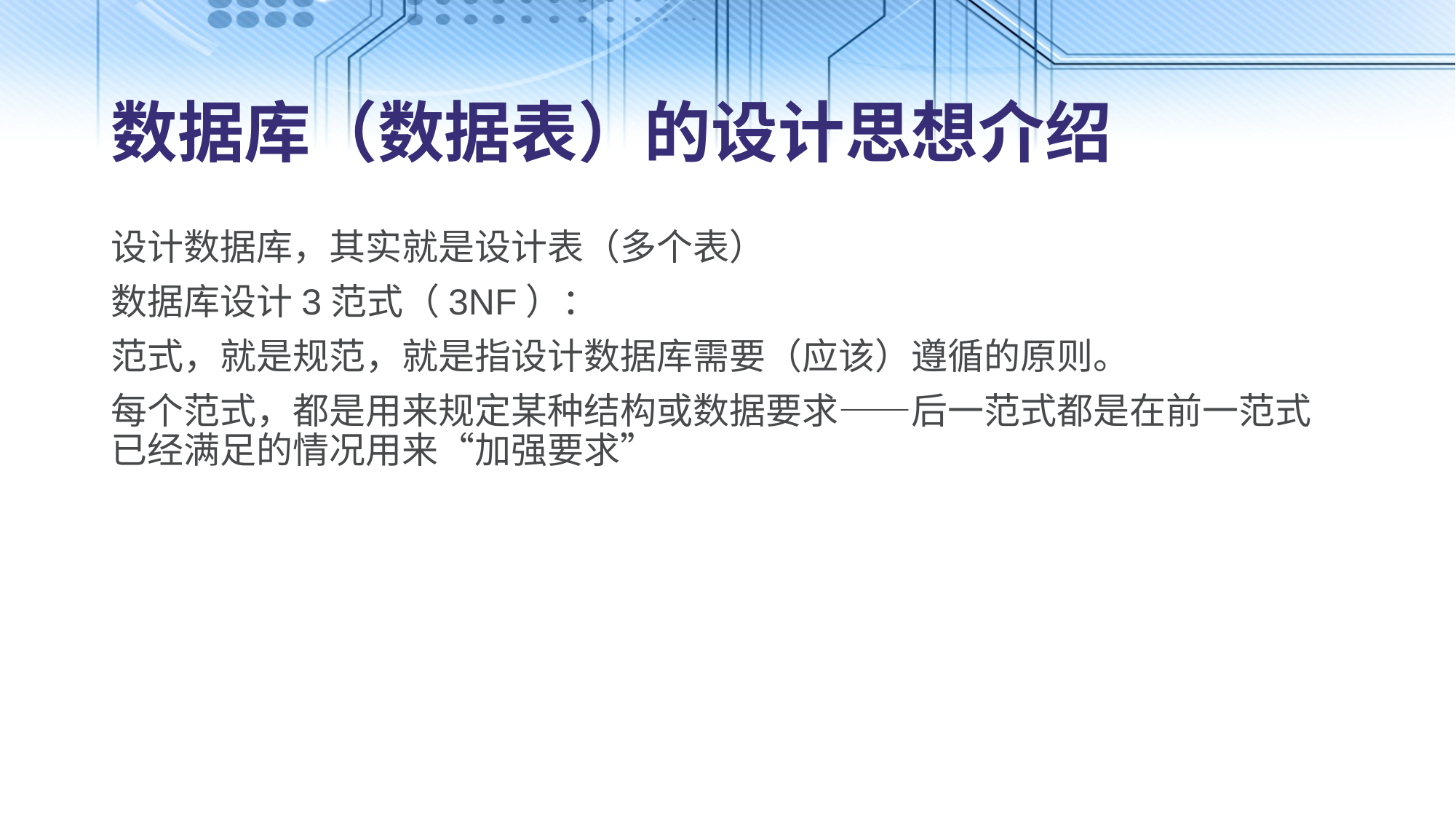

# 数据库（数据表）的设计思想介绍
设计数据库，其实就是设计表（多个表）
数据库设计3范式（3NF）：
范式，就是规范，就是指设计数据库需要（应该）遵循的原则。
每个范式，都是用来规定某种结构或数据要求——后一范式都是在前一范式已经满足的情况用来“加强要求”